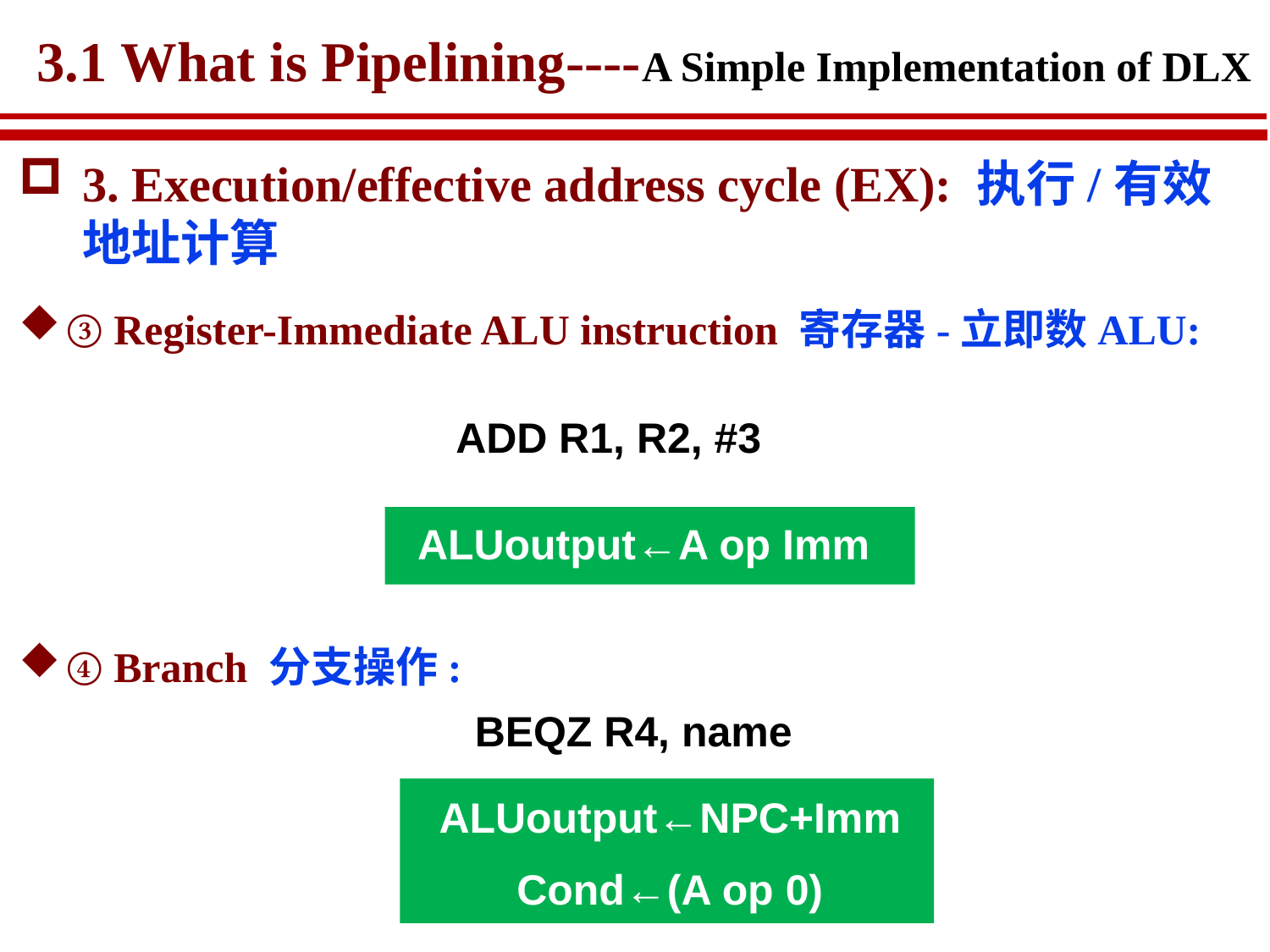

# 3.1 What is Pipelining----A Simple Implementation of DLX
3. Execution/effective address cycle (EX): 执行/有效地址计算
③ Register-Immediate ALU instruction 寄存器-立即数ALU:
ADD R1, R2, #3

ALUoutput←A op Imm
④ Branch 分支操作:
BEQZ R4, name

ALUoutput←NPC+Imm
Cond←(A op 0)